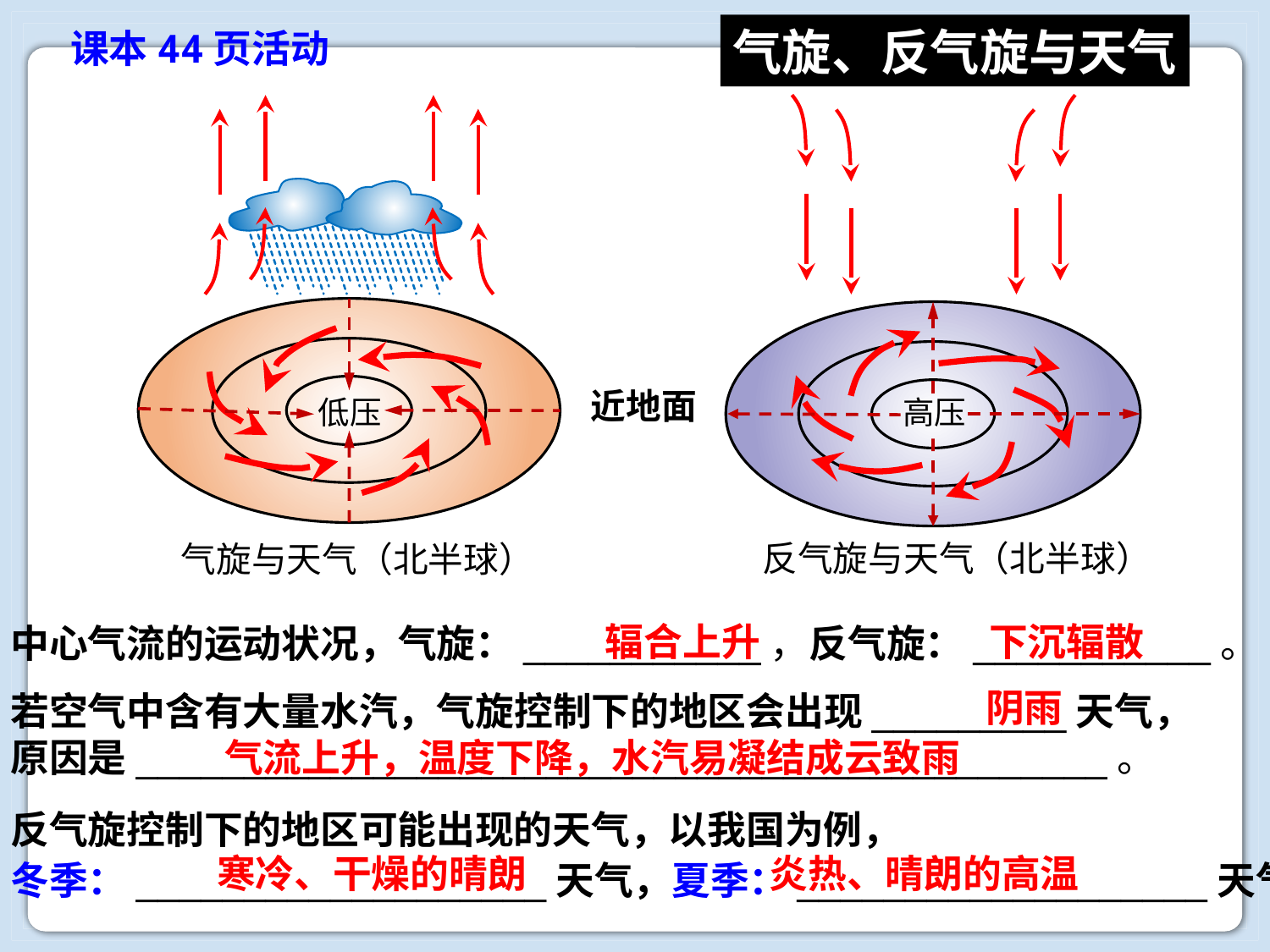

气旋、反气旋与天气
课本44页活动

低压

高压

近地面
反气旋与天气（北半球）
气旋与天气（北半球）
辐合上升
下沉辐散
中心气流的运动状况，气旋：___________，反气旋：___________。
若空气中含有大量水汽，气旋控制下的地区会出现_________天气，
原因是_____________________________________________。
反气旋控制下的地区可能出现的天气，以我国为例，
冬季：___________________天气，夏季：___________________天气。
阴雨
气流上升，温度下降，水汽易凝结成云致雨
寒冷、干燥的晴朗
炎热、晴朗的高温